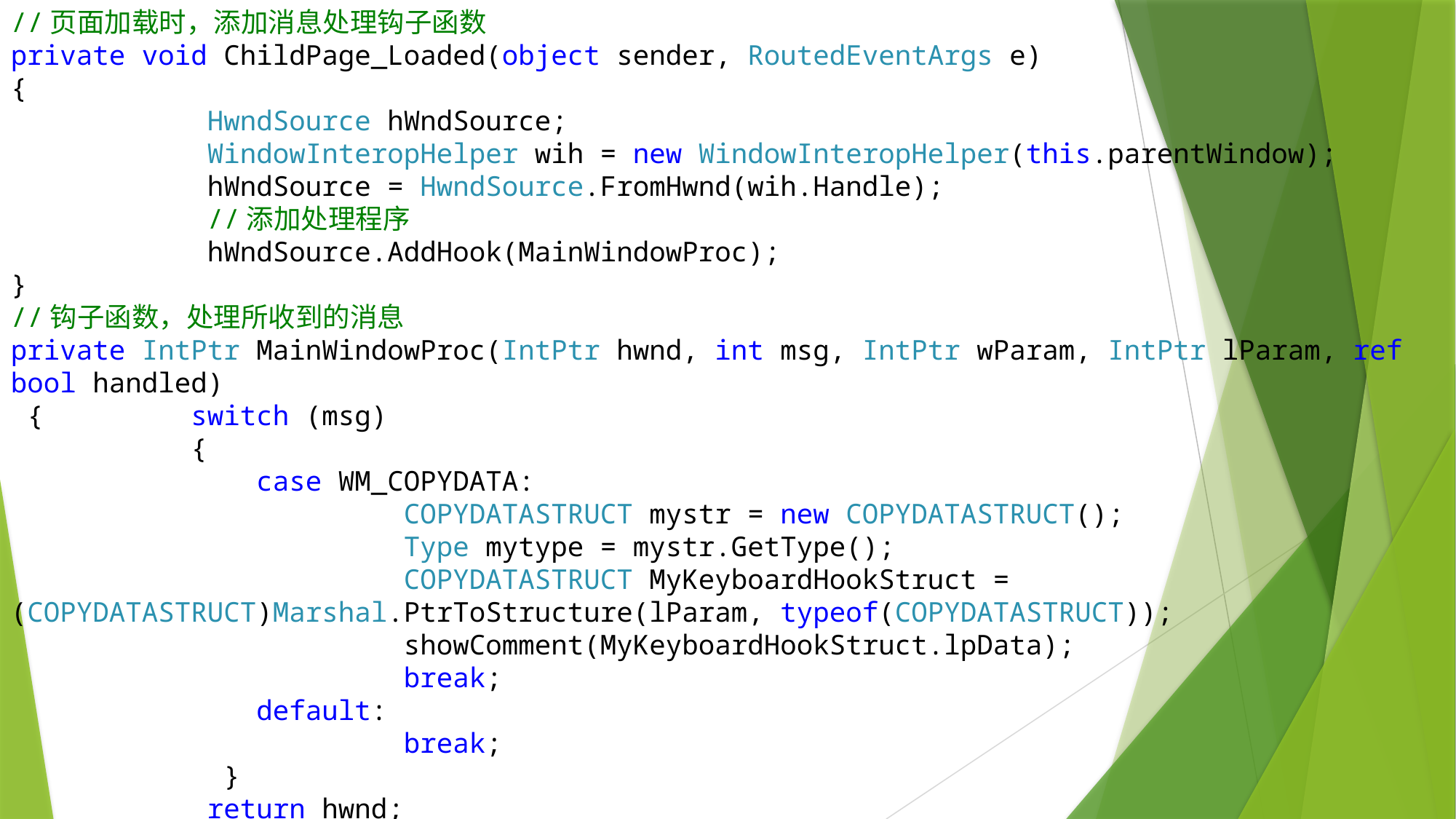

//页面加载时，添加消息处理钩子函数
private void ChildPage_Loaded(object sender, RoutedEventArgs e)
{
            HwndSource hWndSource;
            WindowInteropHelper wih = new WindowInteropHelper(this.parentWindow);
            hWndSource = HwndSource.FromHwnd(wih.Handle);
            //添加处理程序
            hWndSource.AddHook(MainWindowProc);
}
//钩子函数，处理所收到的消息
private IntPtr MainWindowProc(IntPtr hwnd, int msg, IntPtr wParam, IntPtr lParam, ref bool handled)
 {         switch (msg)
           {
               case WM_COPYDATA:
                        COPYDATASTRUCT mystr = new COPYDATASTRUCT();
                        Type mytype = mystr.GetType();
                        COPYDATASTRUCT MyKeyboardHookStruct = (COPYDATASTRUCT)Marshal.PtrToStructure(lParam, typeof(COPYDATASTRUCT));
                        showComment(MyKeyboardHookStruct.lpData);
                        break;
               default:
                        break;
             }
            return hwnd;
}